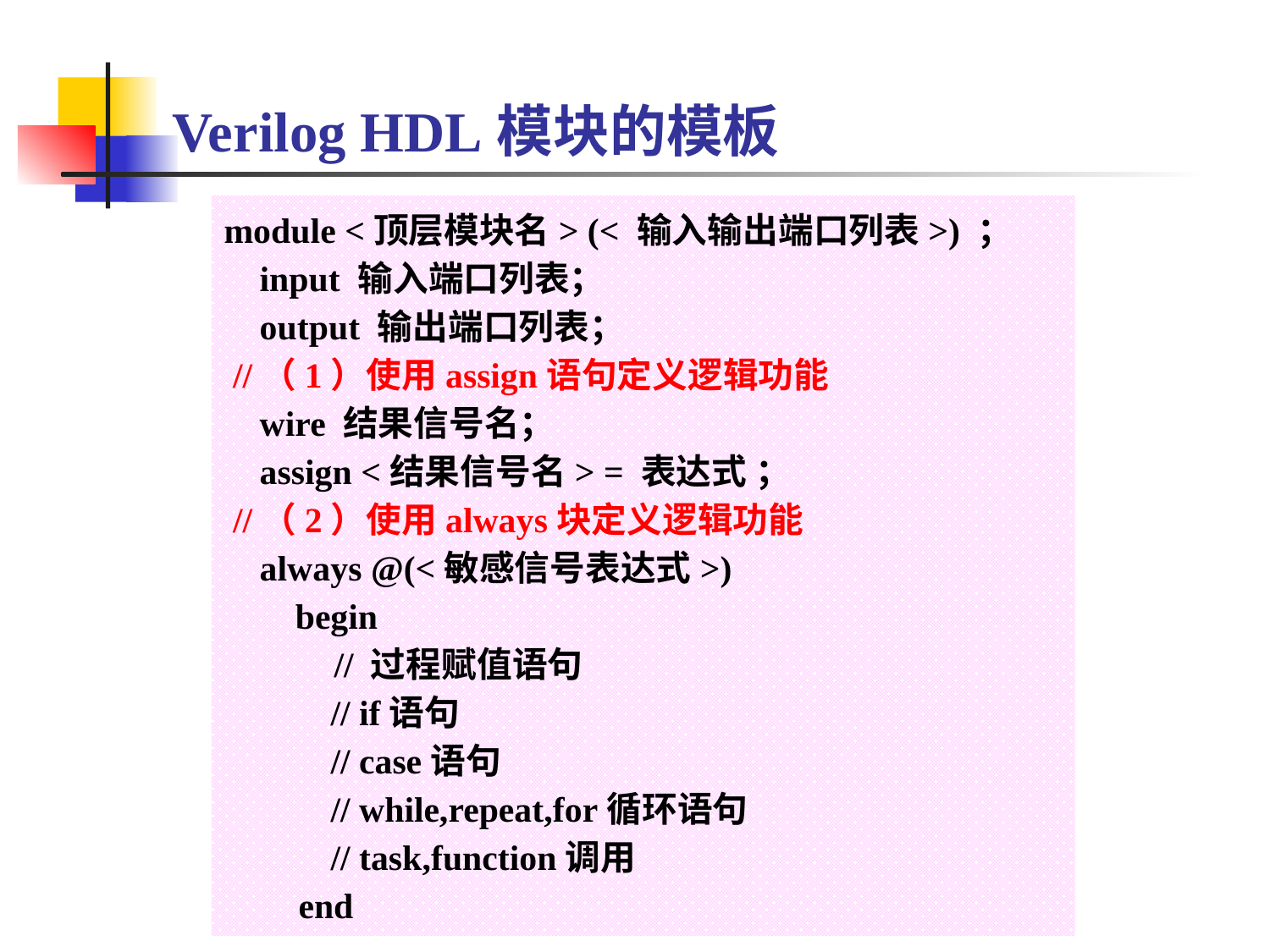

Verilog HDL模块的模板
module <顶层模块名> (< 输入输出端口列表>) ；
    input 输入端口列表；
    output 输出端口列表；
 //（1）使用assign语句定义逻辑功能
    wire 结果信号名；
    assign <结果信号名> = 表达式 ；
 //（2）使用always块定义逻辑功能
    always @(<敏感信号表达式>)
        begin
	       // 过程赋值语句
            // if语句
            // case语句
            // while,repeat,for循环语句
            // task,function调用
	   end